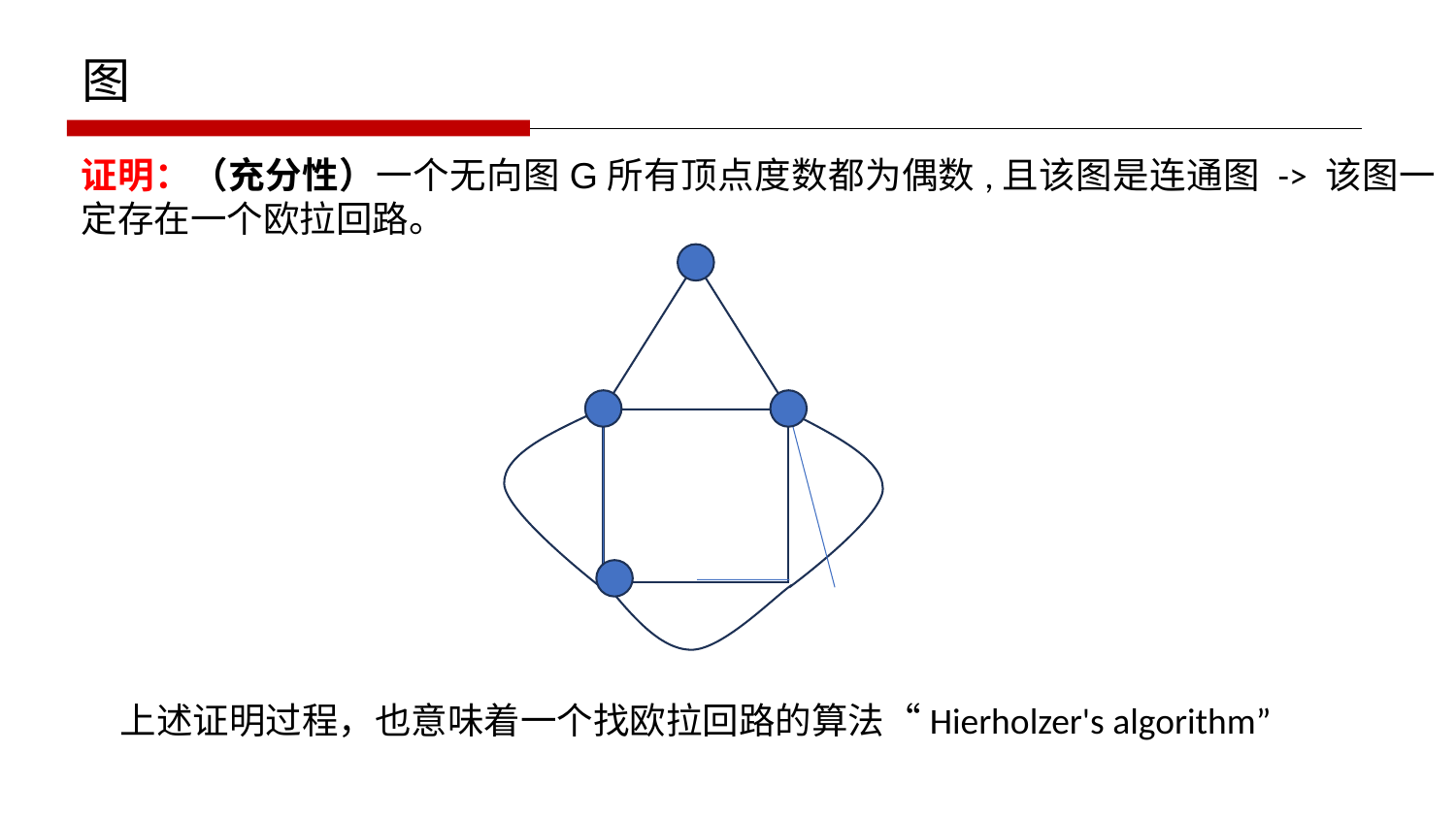

图

证明：（充分性）一个无向图G所有顶点度数都为偶数,且该图是连通图 -> 该图一定存在一个欧拉回路。

上述证明过程，也意味着一个找欧拉回路的算法“Hierholzer's algorithm”